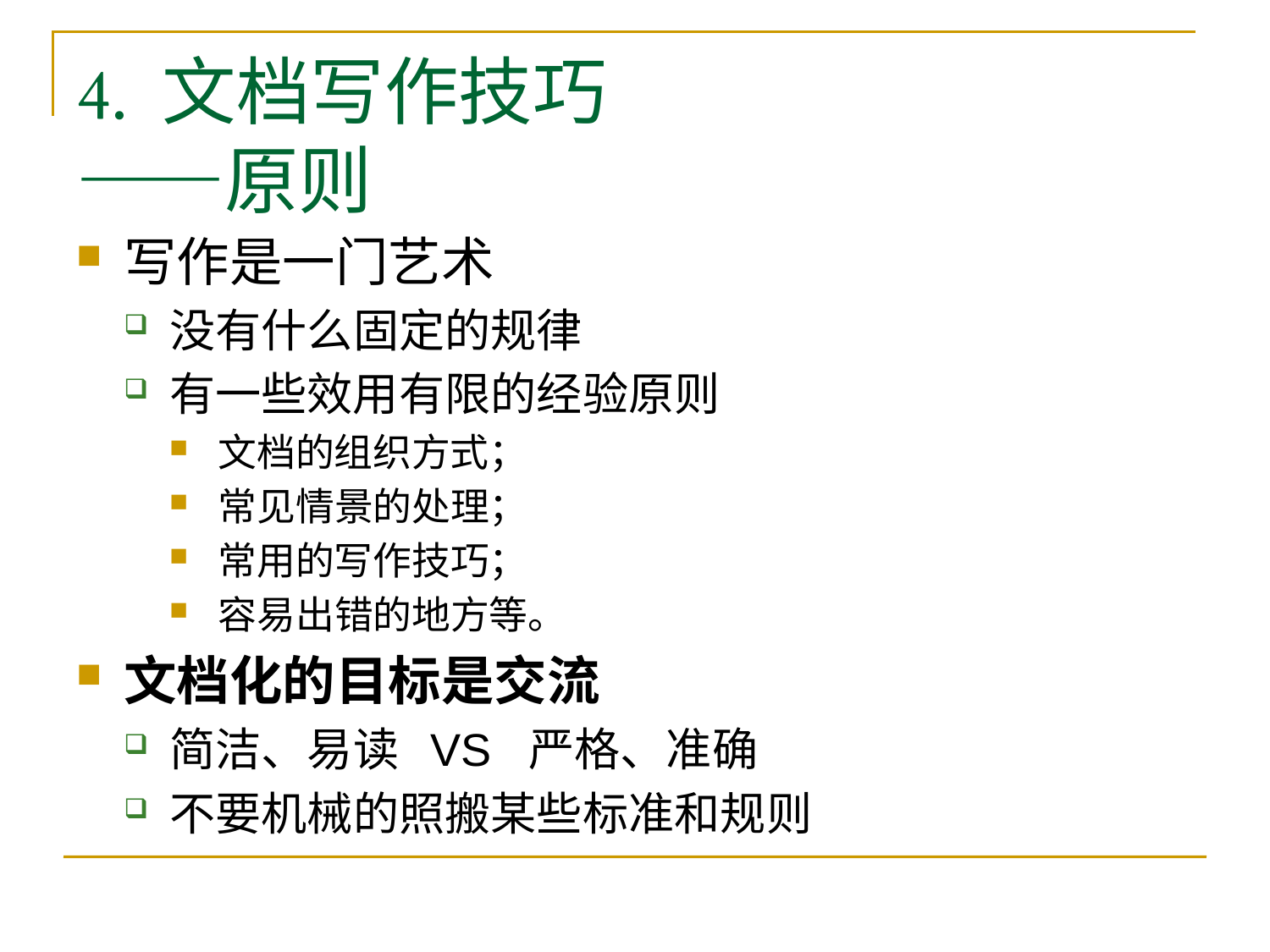

# 4. 文档写作技巧 ——原则
写作是一门艺术
没有什么固定的规律
有一些效用有限的经验原则
文档的组织方式；
常见情景的处理；
常用的写作技巧；
容易出错的地方等。
文档化的目标是交流
简洁、易读  VS  严格、准确
不要机械的照搬某些标准和规则